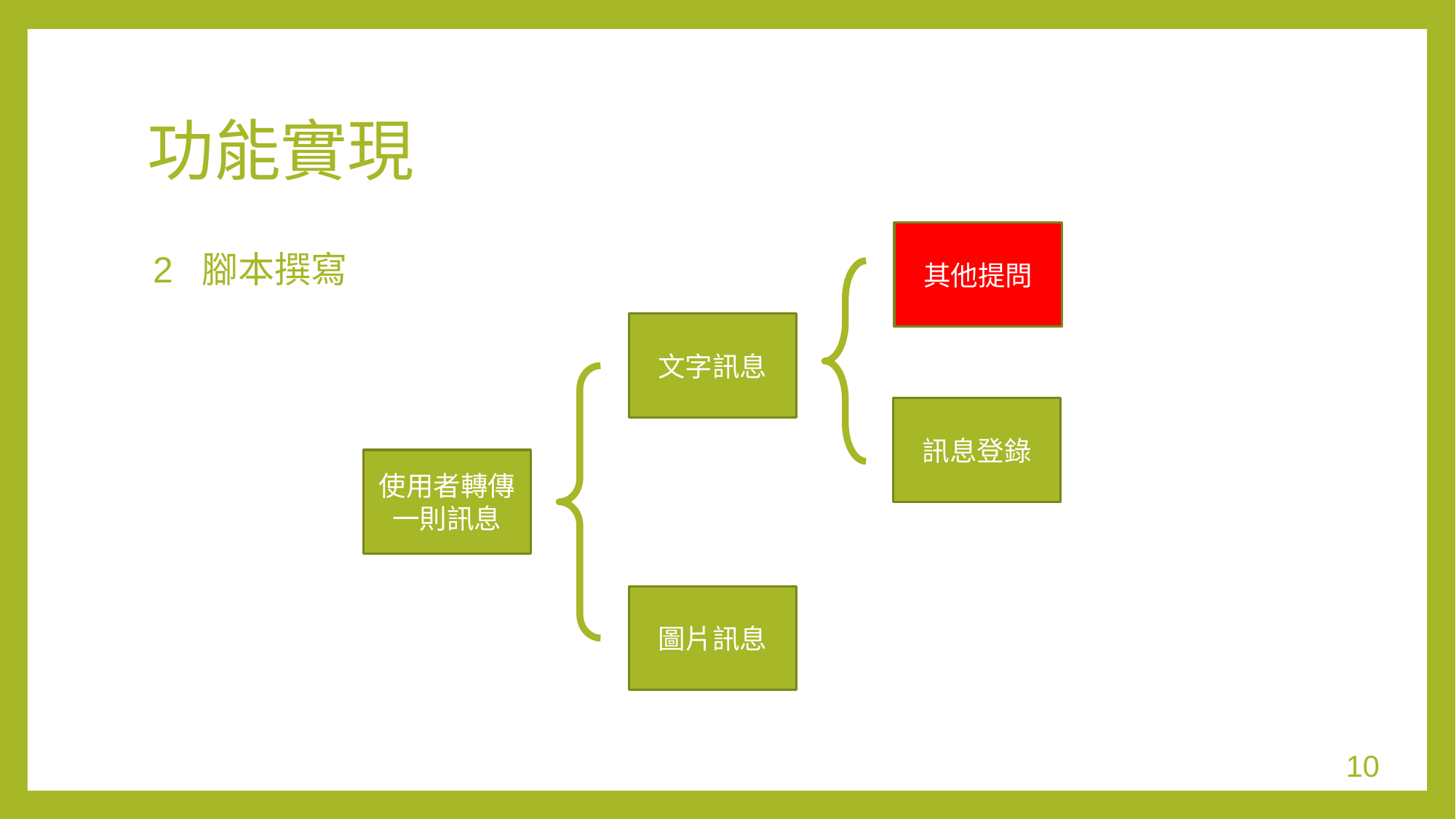

# 功能實現
其他提問
2  腳本撰寫

文字訊息

訊息登錄
使用者轉傳一則訊息
圖片訊息
10